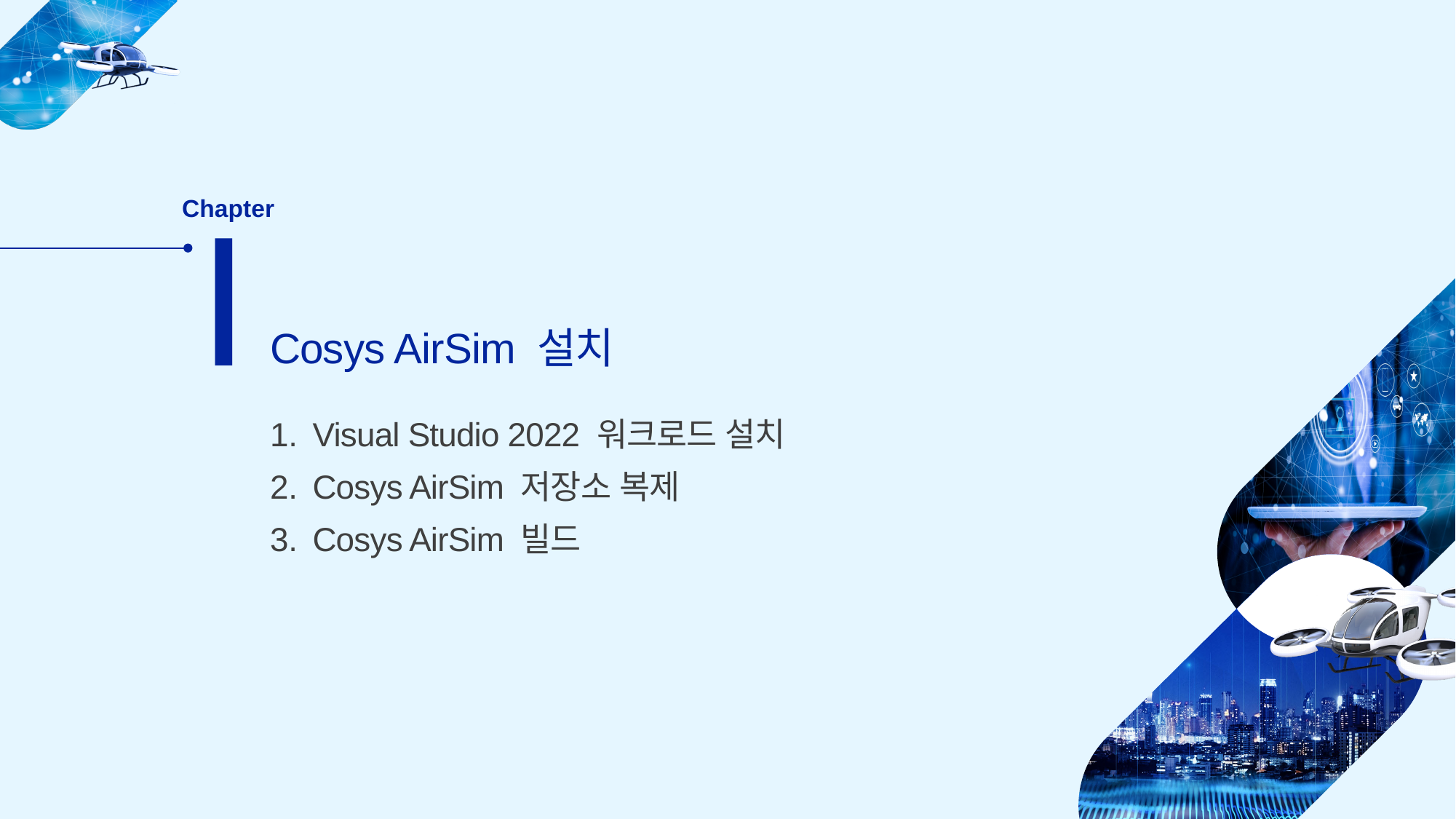

Ⅰ
Chapter
Cosys AirSim 설치
Visual Studio 2022 워크로드 설치
Cosys AirSim 저장소 복제
Cosys AirSim 빌드